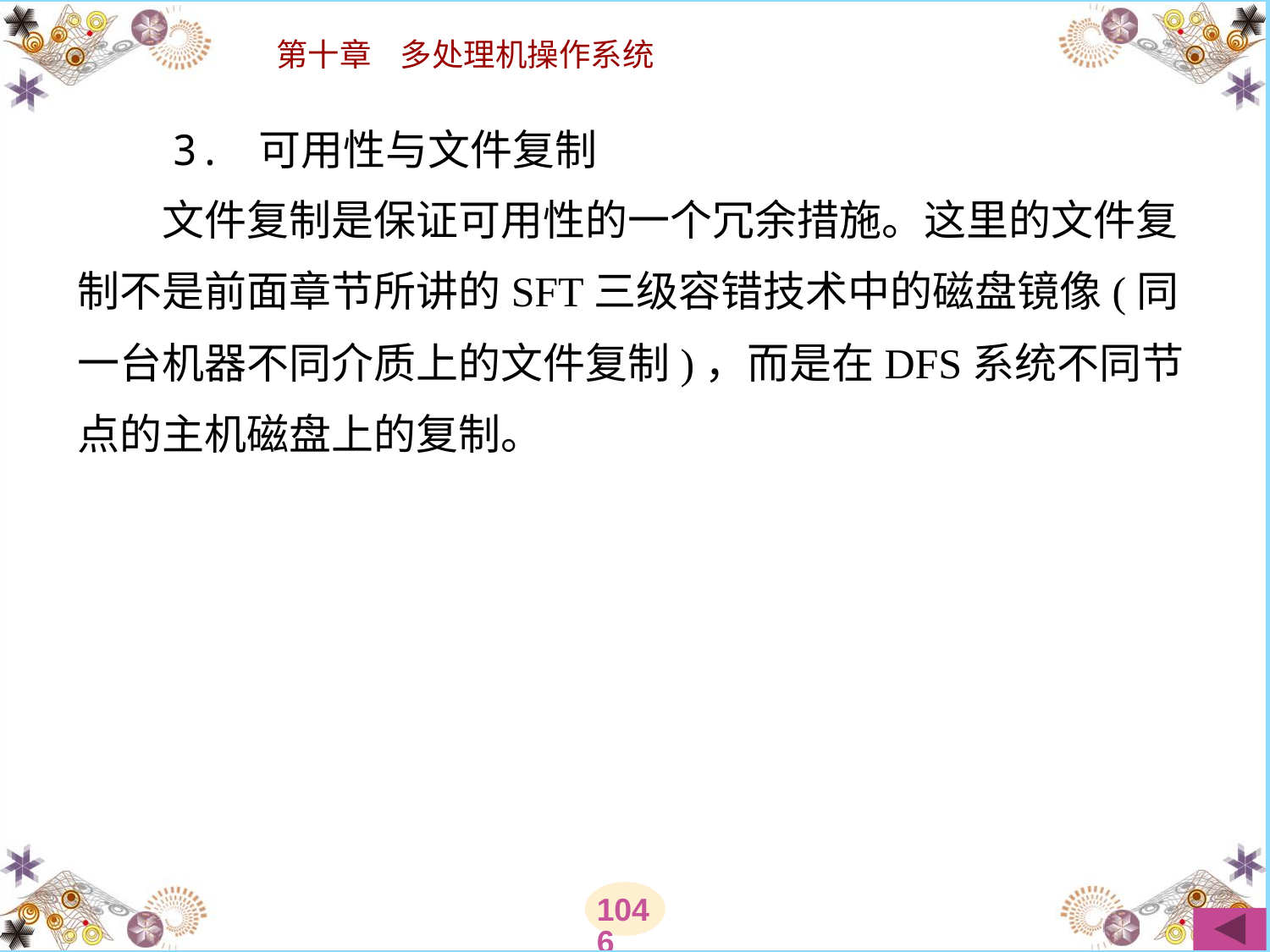

# 3. 可用性与文件复制 　　文件复制是保证可用性的一个冗余措施。这里的文件复制不是前面章节所讲的SFT三级容错技术中的磁盘镜像(同一台机器不同介质上的文件复制)，而是在DFS系统不同节点的主机磁盘上的复制。